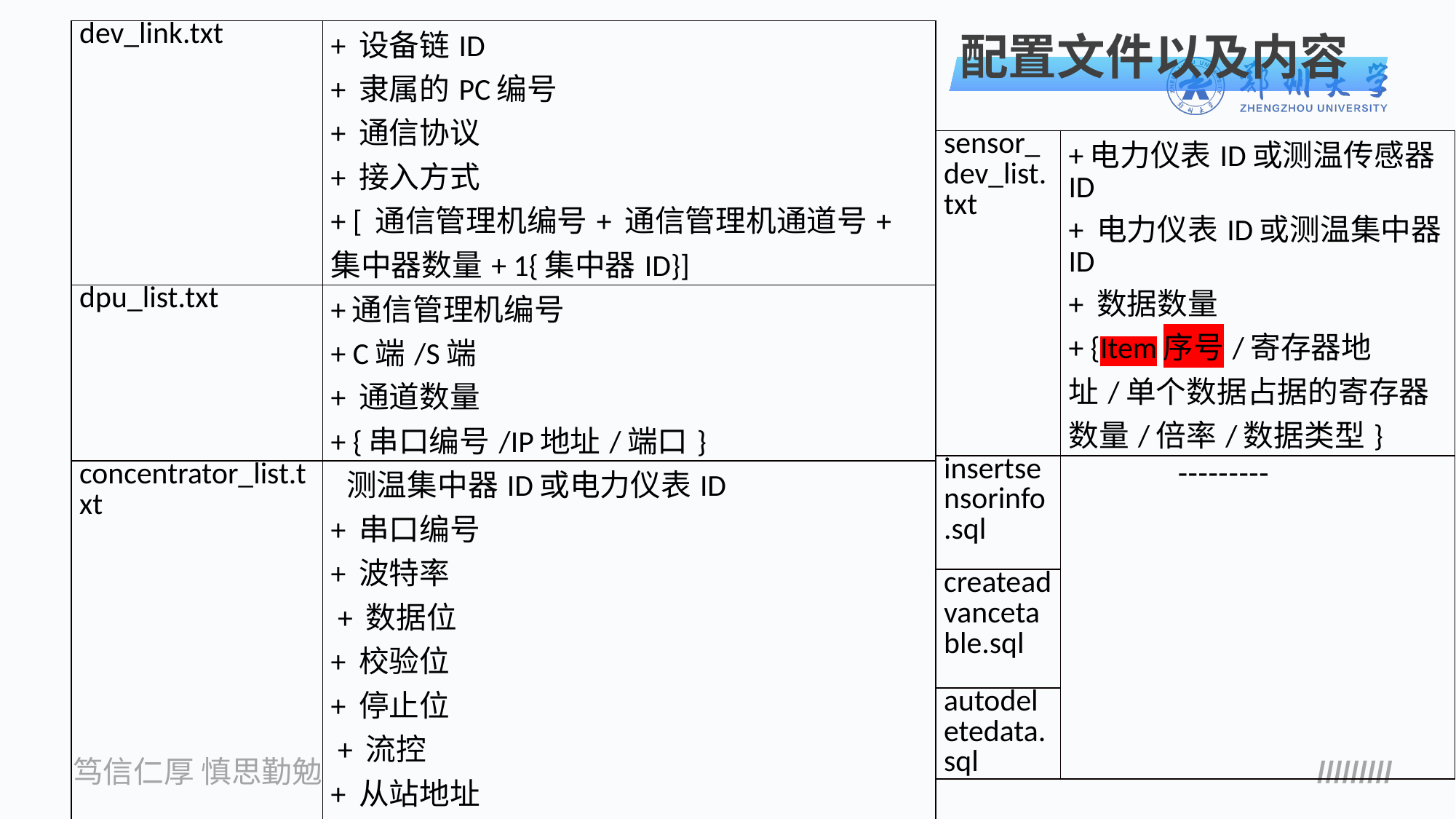

| dev\_link.txt | + 设备链ID + 隶属的PC编号 + 通信协议 + 接入方式 + [ 通信管理机编号+ 通信管理机通道号+ 集中器数量+ 1{集中器ID}] |
| --- | --- |
| dpu\_list.txt | +通信管理机编号 + C端/S端 + 通道数量 + {串口编号/IP地址/端口} |
| concentrator\_list.txt | 测温集中器ID或电力仪表ID + 串口编号 + 波特率 + 数据位 + 校验位 + 停止位 + 流控 + 从站地址 + 读取全部数据需要几次 + {分段序号/+ 功能码/寄存器起始地址/寄存器数量} |
配置文件以及内容

| sensor\_dev\_list.txt | +电力仪表ID或测温传感器ID + 电力仪表ID或测温集中器ID + 数据数量 + {Item序号/寄存器地址/单个数据占据的寄存器数量/倍率/数据类型} |
| --- | --- |
| insertsensorinfo.sql | --------- |
| createadvancetable.sql |  |
| autodeletedata.sql |  |